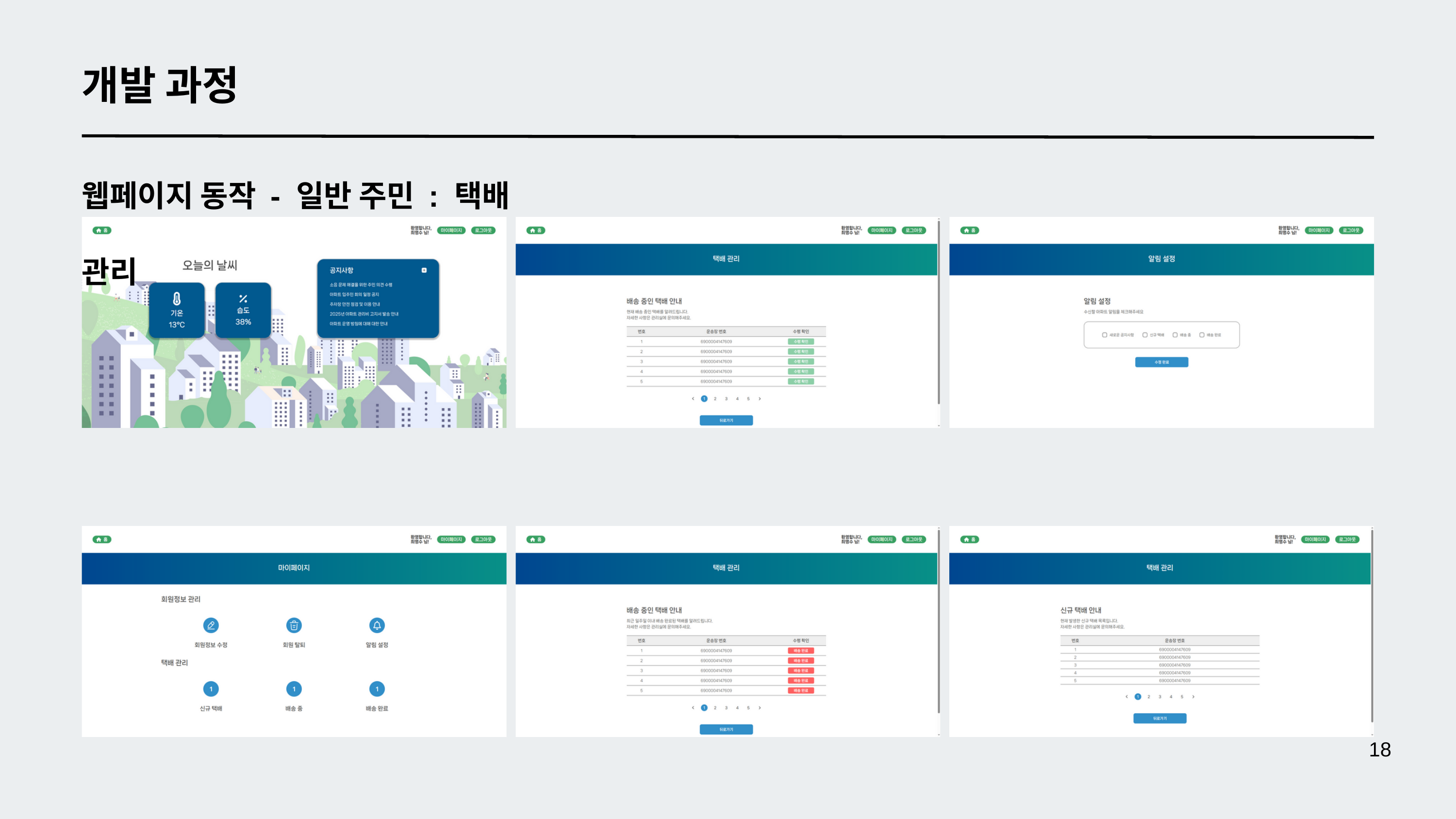

개발 과정

웹페이지 동작 - 일반 주민 : 택배 관리

18